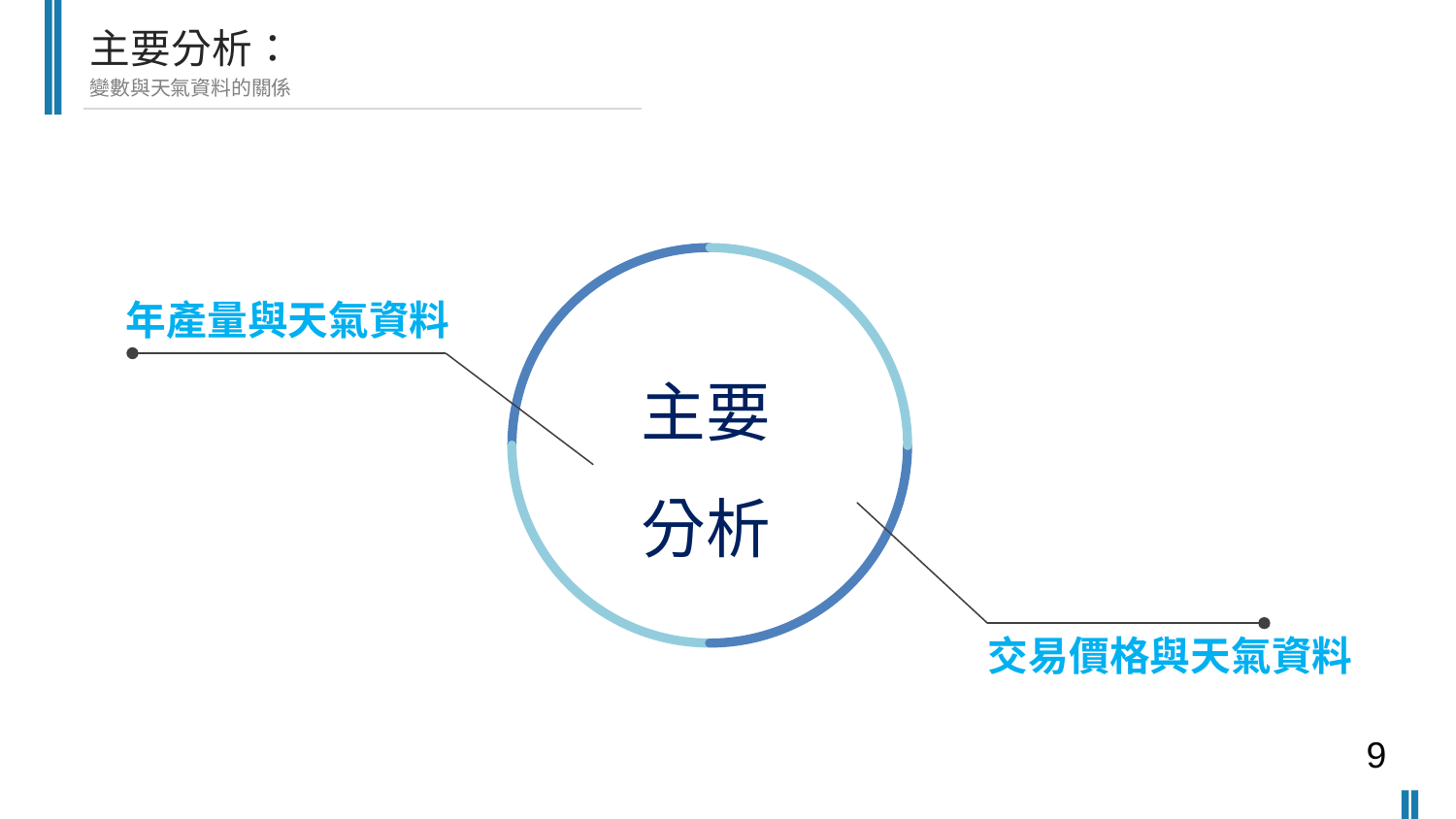

主要分析：
變數與天氣資料的關係

年產量與天氣資料
主要
分析
交易價格與天氣資料
9